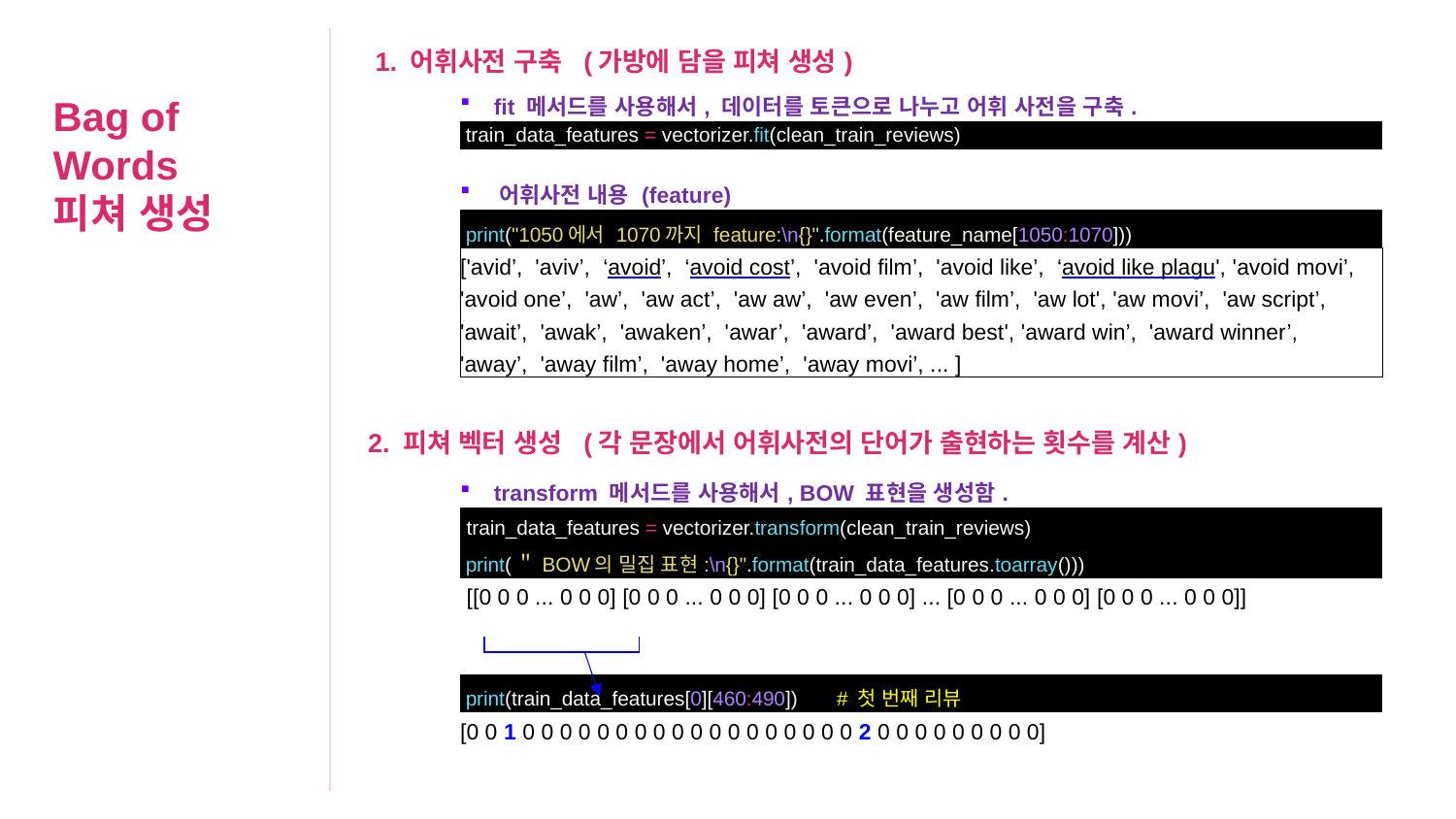

| 1. 어휘사전 구축 (가방에 담을 피쳐 생성) |  |
| --- | --- |
|  | fit 메서드를 사용해서, 데이터를 토큰으로 나누고 어휘 사전을 구축. |
|  | train\_data\_features = vectorizer.fit(clean\_train\_reviews) |
|  |  |
|  | 어휘사전 내용 (feature) |
|  | print("1050에서 1070까지 feature:\n{}".format(feature\_name[1050:1070])) |
|  | ['avid’, 'aviv’, ‘avoid’, ‘avoid cost’, 'avoid film’, 'avoid like’, ‘avoid like plagu', 'avoid movi’, 'avoid one’, 'aw’, 'aw act’, 'aw aw’, 'aw even’, 'aw film’, 'aw lot', 'aw movi’, 'aw script’, 'await’, 'awak’, 'awaken’, 'awar’, 'award’, 'award best', 'award win’, 'award winner’, 'away’, 'away film’, 'away home’, 'away movi’, ... ] |
|  |  |
| 2. 피쳐 벡터 생성 (각 문장에서 어휘사전의 단어가 출현하는 횟수를 계산) |  |
|  | transform 메서드를 사용해서, BOW 표현을 생성함. |
|  | train\_data\_features = vectorizer.transform(clean\_train\_reviews) print(＂BOW의 밀집 표현:\n{}".format(train\_data\_features.toarray())) |
|  | [[0 0 0 ... 0 0 0] [0 0 0 ... 0 0 0] [0 0 0 ... 0 0 0] ... [0 0 0 ... 0 0 0] [0 0 0 ... 0 0 0]] |
|  | print(train\_data\_features[0][460:490]) # 첫 번째 리뷰 |
|  | [0 0 1 0 0 0 0 0 0 0 0 0 0 0 0 0 0 0 0 0 0 2 0 0 0 0 0 0 0 0 0] |
Bag of Words
피쳐 생성